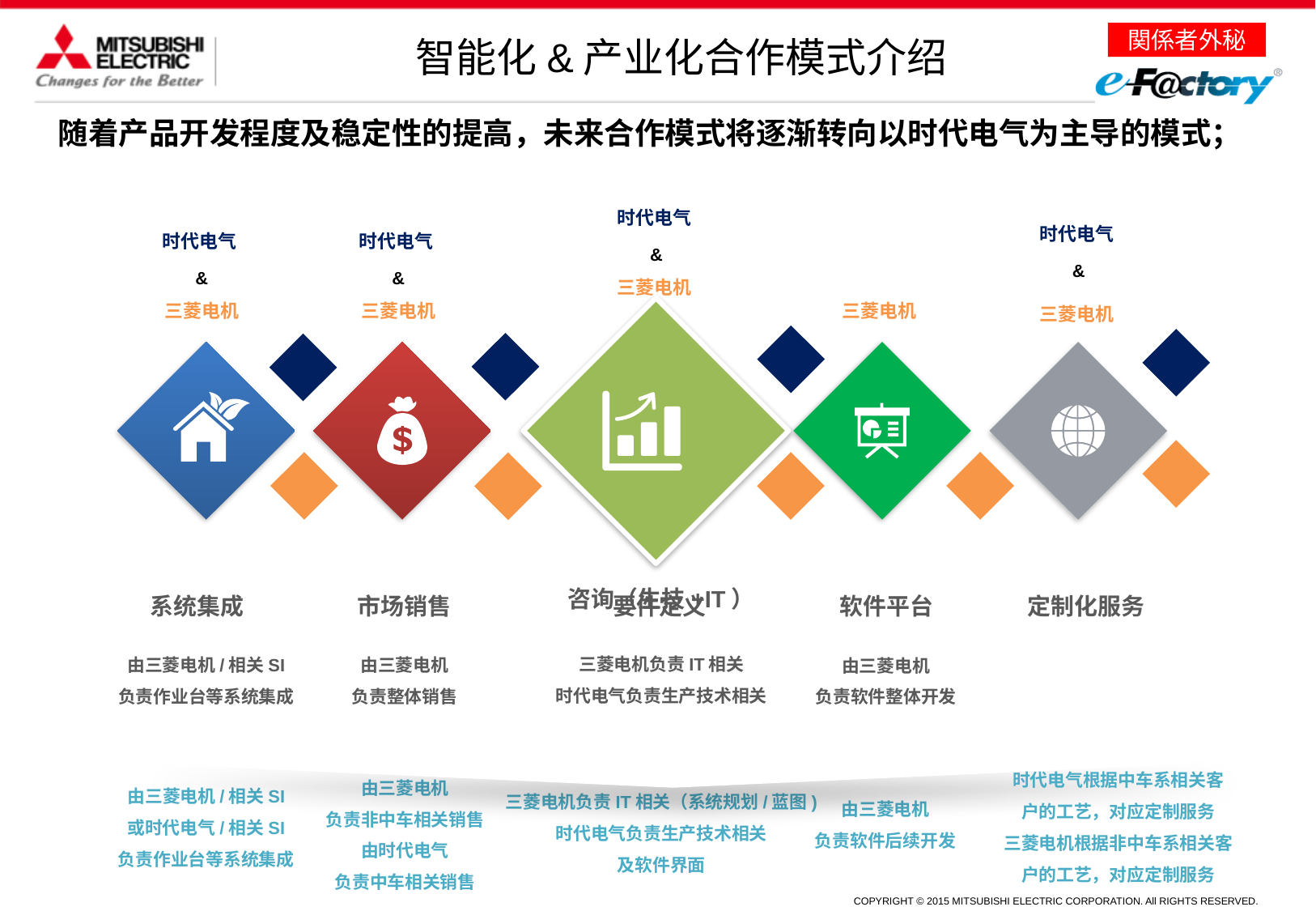

智能化&产业化合作模式介绍
随着产品开发程度及稳定性的提高，未来合作模式将逐渐转向以时代电气为主导的模式；
时代电气
时代电气
时代电气
时代电气
&
三菱电机
三菱电机
三菱电机
&
&
三菱电机
&
三菱电机

咨询（生技+IT）
市场销售
软件平台
定制化服务
系统集成
要件定义
三菱电机负责IT相关
时代电气负责生产技术相关
由三菱电机/相关SI
负责作业台等系统集成
由三菱电机
负责整体销售
由三菱电机
负责软件整体开发
时代电气根据中车系相关客
户的工艺，对应定制服务
三菱电机根据非中车系相关客
户的工艺，对应定制服务

由三菱电机
负责软件后续开发
由三菱电机/相关SI
或时代电气/相关SI
负责作业台等系统集成
三菱电机负责IT相关（系统规划/蓝图)
时代电气负责生产技术相关
及软件界面
由三菱电机
负责非中车相关销售
由时代电气
负责中车相关销售